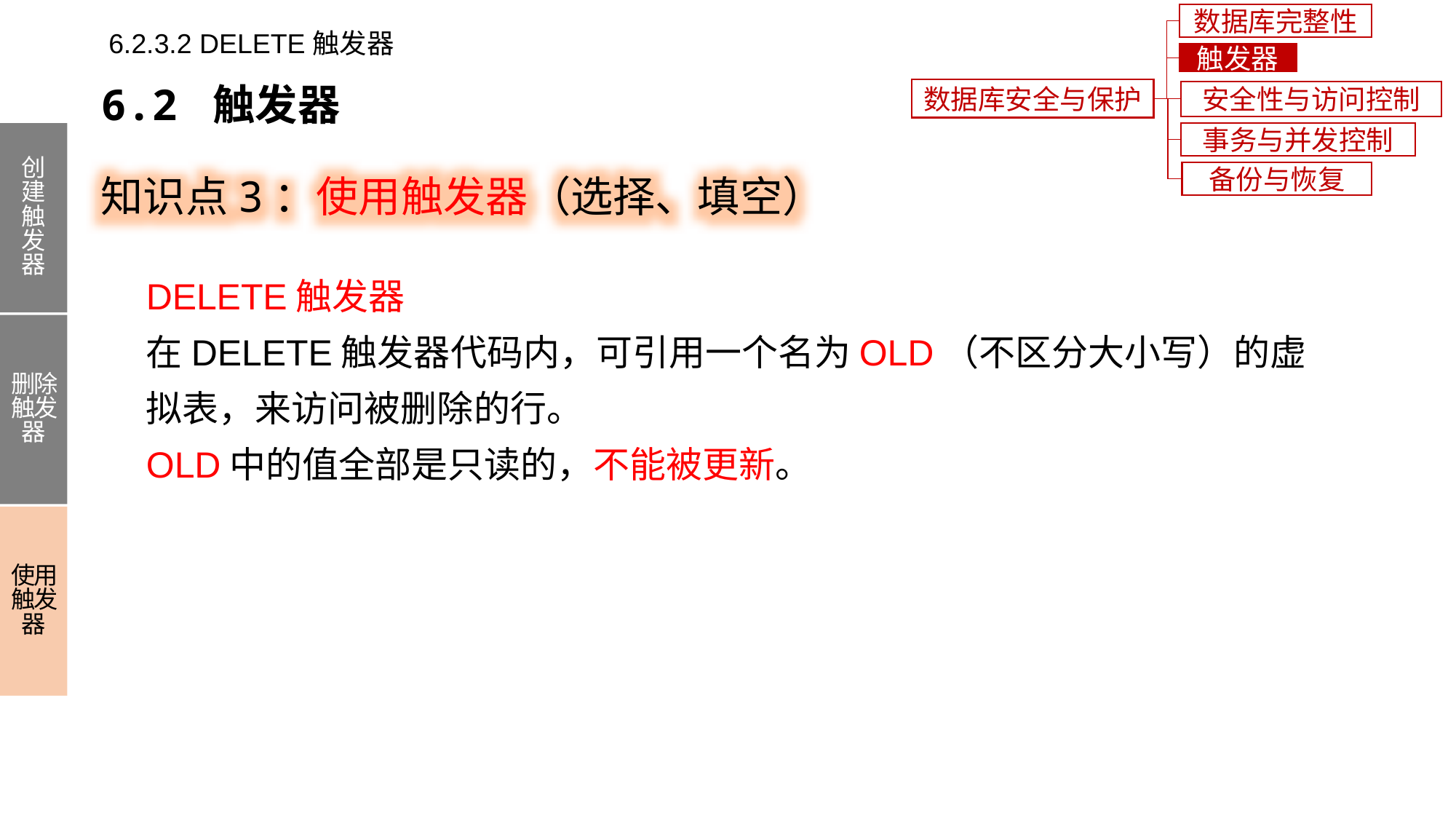

数据库完整性
6.2.3.2 DELETE触发器
触发器
6.2 触发器
数据库安全与保护
安全性与访问控制
事务与并发控制
创建触发器
删除触发器
使用触发器
知识点3：使用触发器（选择、填空）
备份与恢复
DELETE触发器
在DELETE触发器代码内，可引用一个名为OLD（不区分大小写）的虚拟表，来访问被删除的行。
OLD中的值全部是只读的，不能被更新。